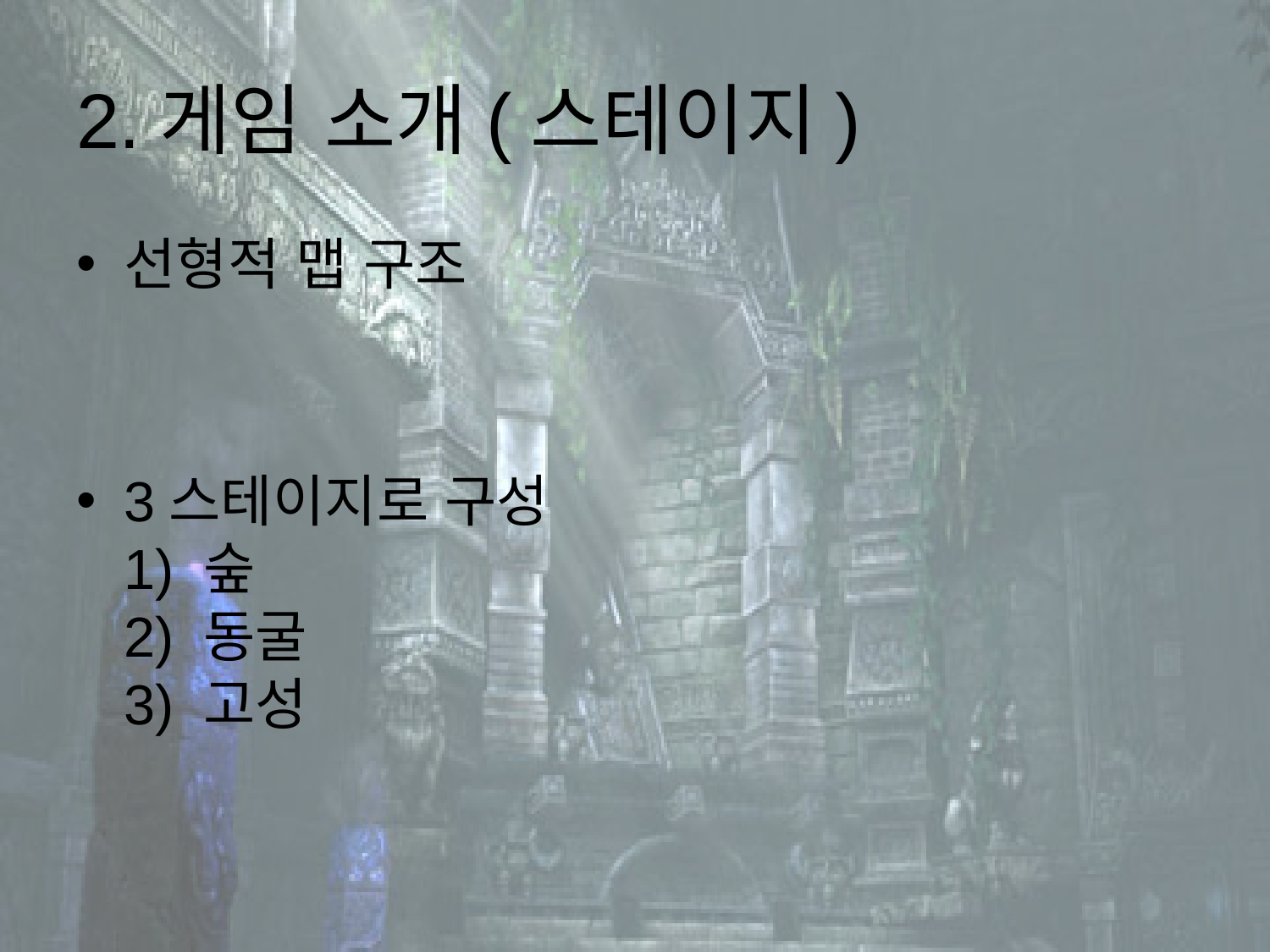

# 2.게임 소개(스테이지)
선형적 맵 구조

3스테이지로 구성
1) 숲
2) 동굴
3) 고성